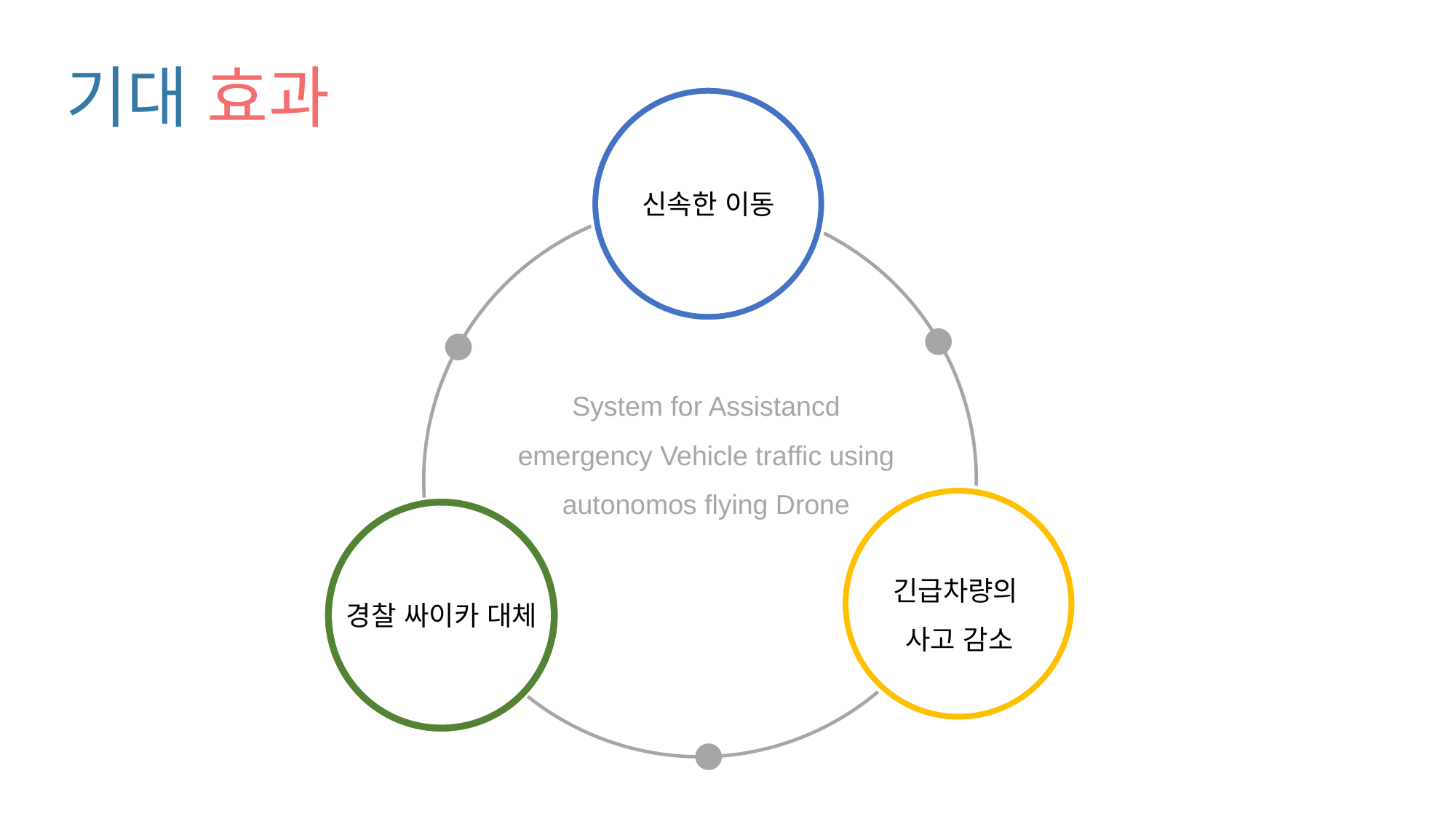

# 기대 효과

신속한 이동

System for Assistancd emergency Vehicle traffic using autonomos flying Drone

긴급차량의
사고 감소
경찰 싸이카 대체